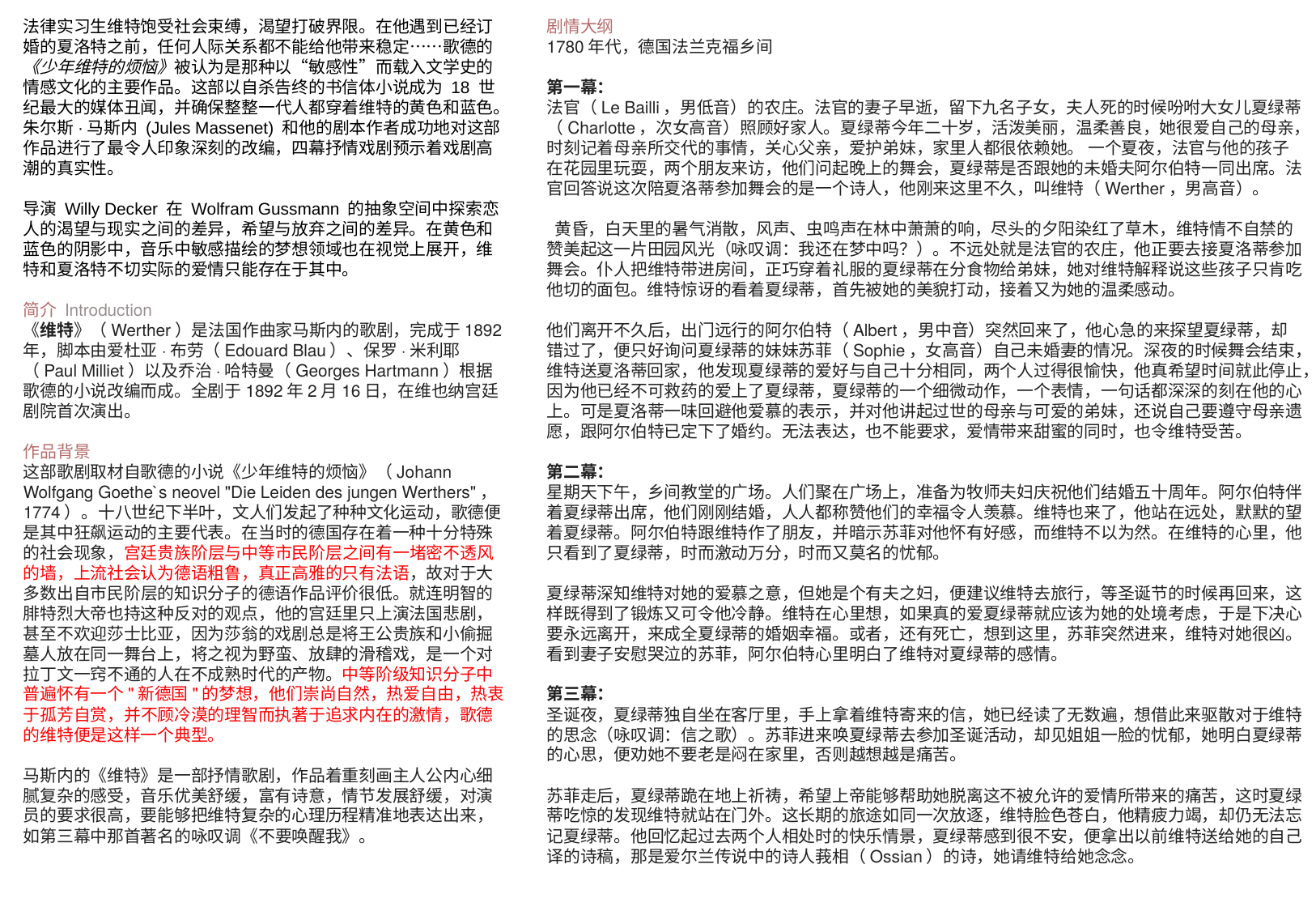

剧情大纲
1780年代，德国法兰克福乡间

第一幕：
法官（Le Bailli，男低音）的农庄。法官的妻子早逝，留下九名子女，夫人死的时候吩咐大女儿夏绿蒂（Charlotte，次女高音）照顾好家人。夏绿蒂今年二十岁，活泼美丽，温柔善良，她很爱自己的母亲，时刻记着母亲所交代的事情，关心父亲，爱护弟妹，家里人都很依赖她。 一个夏夜，法官与他的孩子在花园里玩耍，两个朋友来访，他们问起晚上的舞会，夏绿蒂是否跟她的未婚夫阿尔伯特一同出席。法官回答说这次陪夏洛蒂参加舞会的是一个诗人，他刚来这里不久，叫维特（Werther，男高音）。

 黄昏，白天里的暑气消散，风声、虫鸣声在林中萧萧的响，尽头的夕阳染红了草木，维特情不自禁的赞美起这一片田园风光（咏叹调：我还在梦中吗？）。不远处就是法官的农庄，他正要去接夏洛蒂参加舞会。仆人把维特带进房间，正巧穿着礼服的夏绿蒂在分食物给弟妹，她对维特解释说这些孩子只肯吃他切的面包。维特惊讶的看着夏绿蒂，首先被她的美貌打动，接着又为她的温柔感动。

他们离开不久后，出门远行的阿尔伯特（Albert，男中音）突然回来了，他心急的来探望夏绿蒂，却错过了，便只好询问夏绿蒂的妹妹苏菲（Sophie，女高音）自己未婚妻的情况。深夜的时候舞会结束，维特送夏洛蒂回家，他发现夏绿蒂的爱好与自己十分相同，两个人过得很愉快，他真希望时间就此停止，因为他已经不可救药的爱上了夏绿蒂，夏绿蒂的一个细微动作，一个表情，一句话都深深的刻在他的心上。可是夏洛蒂一味回避他爱慕的表示，并对他讲起过世的母亲与可爱的弟妹，还说自己要遵守母亲遗愿，跟阿尔伯特已定下了婚约。无法表达，也不能要求，爱情带来甜蜜的同时，也令维特受苦。

第二幕：
星期天下午，乡间教堂的广场。人们聚在广场上，准备为牧师夫妇庆祝他们结婚五十周年。阿尔伯特伴着夏绿蒂出席，他们刚刚结婚，人人都称赞他们的幸福令人羡慕。维特也来了，他站在远处，默默的望着夏绿蒂。阿尔伯特跟维特作了朋友，并暗示苏菲对他怀有好感，而维特不以为然。在维特的心里，他只看到了夏绿蒂，时而激动万分，时而又莫名的忧郁。

夏绿蒂深知维特对她的爱慕之意，但她是个有夫之妇，便建议维特去旅行，等圣诞节的时候再回来，这样既得到了锻炼又可令他冷静。维特在心里想，如果真的爱夏绿蒂就应该为她的处境考虑，于是下决心要永远离开，来成全夏绿蒂的婚姻幸福。或者，还有死亡，想到这里，苏菲突然进来，维特对她很凶。看到妻子安慰哭泣的苏菲，阿尔伯特心里明白了维特对夏绿蒂的感情。

第三幕：
圣诞夜，夏绿蒂独自坐在客厅里，手上拿着维特寄来的信，她已经读了无数遍，想借此来驱散对于维特的思念（咏叹调：信之歌）。苏菲进来唤夏绿蒂去参加圣诞活动，却见姐姐一脸的忧郁，她明白夏绿蒂的心思，便劝她不要老是闷在家里，否则越想越是痛苦。

苏菲走后，夏绿蒂跪在地上祈祷，希望上帝能够帮助她脱离这不被允许的爱情所带来的痛苦，这时夏绿蒂吃惊的发现维特就站在门外。这长期的旅途如同一次放逐，维特脸色苍白，他精疲力竭，却仍无法忘记夏绿蒂。他回忆起过去两个人相处时的快乐情景，夏绿蒂感到很不安，便拿出以前维特送给她的自己译的诗稿，那是爱尔兰传说中的诗人莪相（Ossian）的诗，她请维特给她念念。
法律实习生维特饱受社会束缚，渴望打破界限。在他遇到已经订婚的夏洛特之前，任何人际关系都不能给他带来稳定……歌德的《少年维特的烦恼》被认为是那种以“敏感性”而载入文学史的情感文化的主要作品。这部以自杀告终的书信体小说成为 18 世纪最大的媒体丑闻，并确保整整一代人都穿着维特的黄色和蓝色。朱尔斯·马斯内 (Jules Massenet) 和他的剧本作者成功地对这部作品进行了最令人印象深刻的改编，四幕抒情戏剧预示着戏剧高潮的真实性。

导演 Willy Decker 在 Wolfram Gussmann 的抽象空间中探索恋人的渴望与现实之间的差异，希望与放弃之间的差异。在黄色和蓝色的阴影中，音乐中敏感描绘的梦想领域也在视觉上展开，维特和夏洛特不切实际的爱情只能存在于其中。

简介 Introduction
《维特》（Werther）是法国作曲家马斯内的歌剧，完成于1892年，脚本由爱杜亚·布劳（Edouard Blau）、保罗·米利耶（Paul Milliet）以及乔治·哈特曼（Georges Hartmann）根据歌德的小说改编而成。全剧于1892年2月16日，在维也纳宫廷剧院首次演出。

作品背景
这部歌剧取材自歌德的小说《少年维特的烦恼》（Johann Wolfgang Goethe`s neovel "Die Leiden des jungen Werthers"，1774）。十八世纪下半叶，文人们发起了种种文化运动，歌德便是其中狂飙运动的主要代表。在当时的德国存在着一种十分特殊的社会现象，宫廷贵族阶层与中等市民阶层之间有一堵密不透风的墙，上流社会认为德语粗鲁，真正高雅的只有法语，故对于大多数出自市民阶层的知识分子的德语作品评价很低。就连明智的腓特烈大帝也持这种反对的观点，他的宫廷里只上演法国悲剧，甚至不欢迎莎士比亚，因为莎翁的戏剧总是将王公贵族和小偷掘墓人放在同一舞台上，将之视为野蛮、放肆的滑稽戏，是一个对拉丁文一窍不通的人在不成熟时代的产物。中等阶级知识分子中普遍怀有一个"新德国"的梦想，他们崇尚自然，热爱自由，热衷于孤芳自赏，并不顾冷漠的理智而执著于追求内在的激情，歌德的维特便是这样一个典型。

马斯内的《维特》是一部抒情歌剧，作品着重刻画主人公内心细腻复杂的感受，音乐优美舒缓，富有诗意，情节发展舒缓，对演员的要求很高，要能够把维特复杂的心理历程精准地表达出来，如第三幕中那首著名的咏叹调《不要唤醒我》。